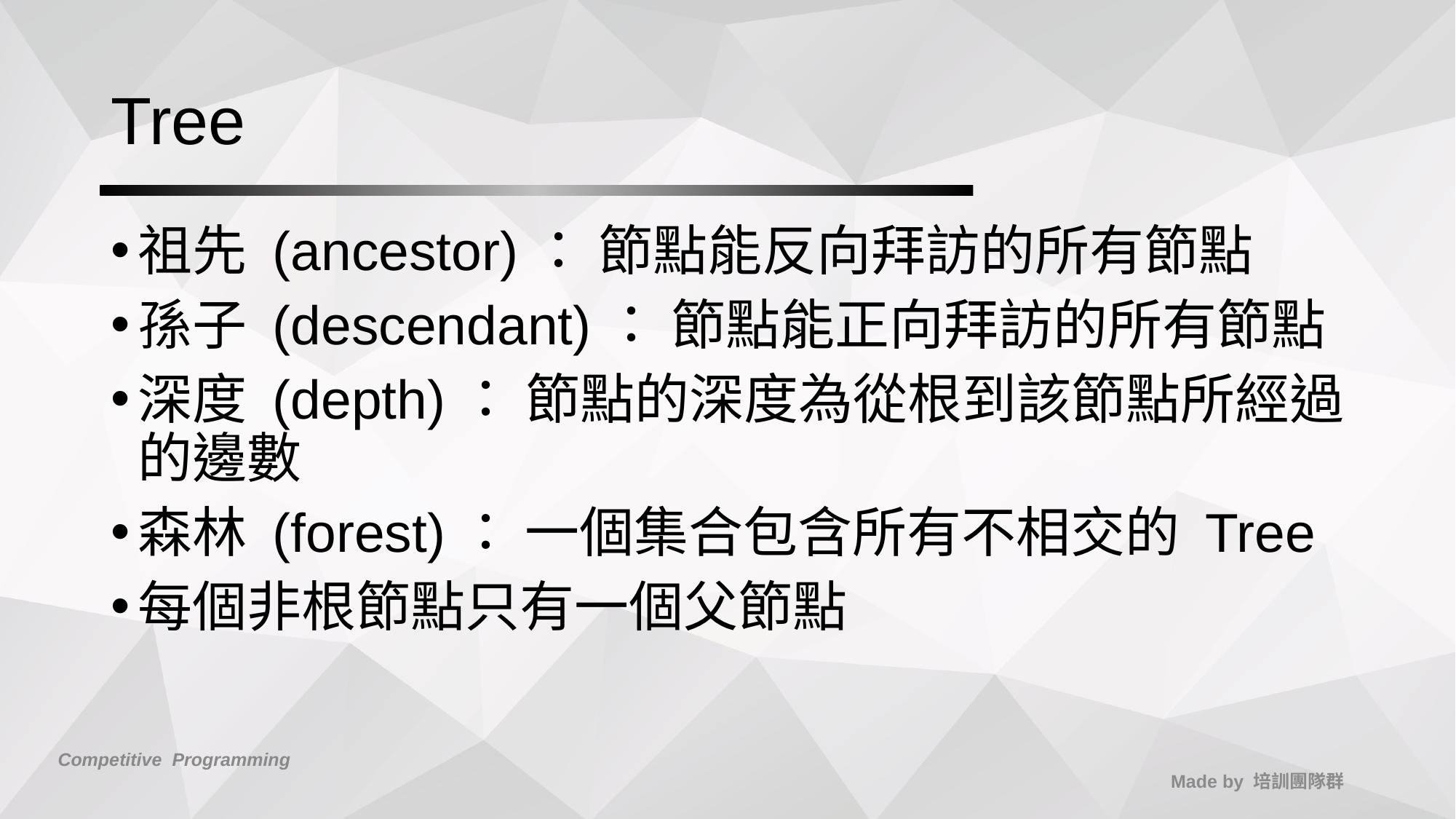

# Tree
祖先 (ancestor)： 節點能反向拜訪的所有節點
孫子 (descendant)： 節點能正向拜訪的所有節點
深度 (depth)： 節點的深度為從根到該節點所經過的邊數
森林 (forest)： 一個集合包含所有不相交的 Tree
每個非根節點只有一個父節點